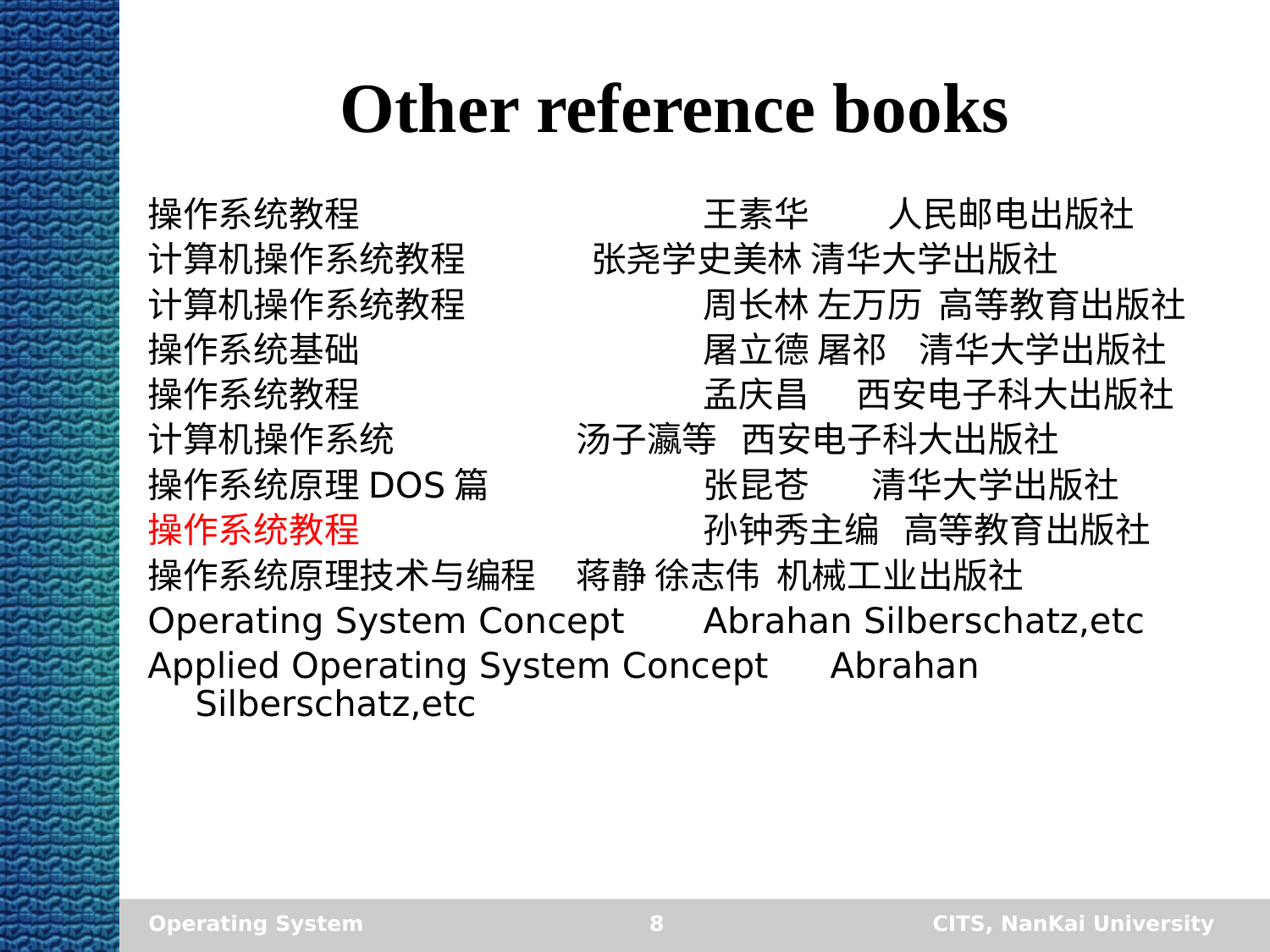

# Other reference books
操作系统教程  			王素华          人民邮电出版社
计算机操作系统教程                张尧学史美林 清华大学出版社
计算机操作系统教程		周长林 左万历  高等教育出版社
操作系统基础  			屠立德 屠祁    清华大学出版社
操作系统教程   			孟庆昌      西安电子科大出版社
计算机操作系统 		汤子瀛等   西安电子科大出版社
操作系统原理DOS篇 		张昆苍        清华大学出版社
操作系统教程 			孙钟秀主编   高等教育出版社
操作系统原理技术与编程	蒋静 徐志伟  机械工业出版社
Operating System Concept 　	Abrahan Silberschatz,etc
Applied Operating System Concept	Abrahan Silberschatz,etc
Operating System
8
CITS, NanKai University